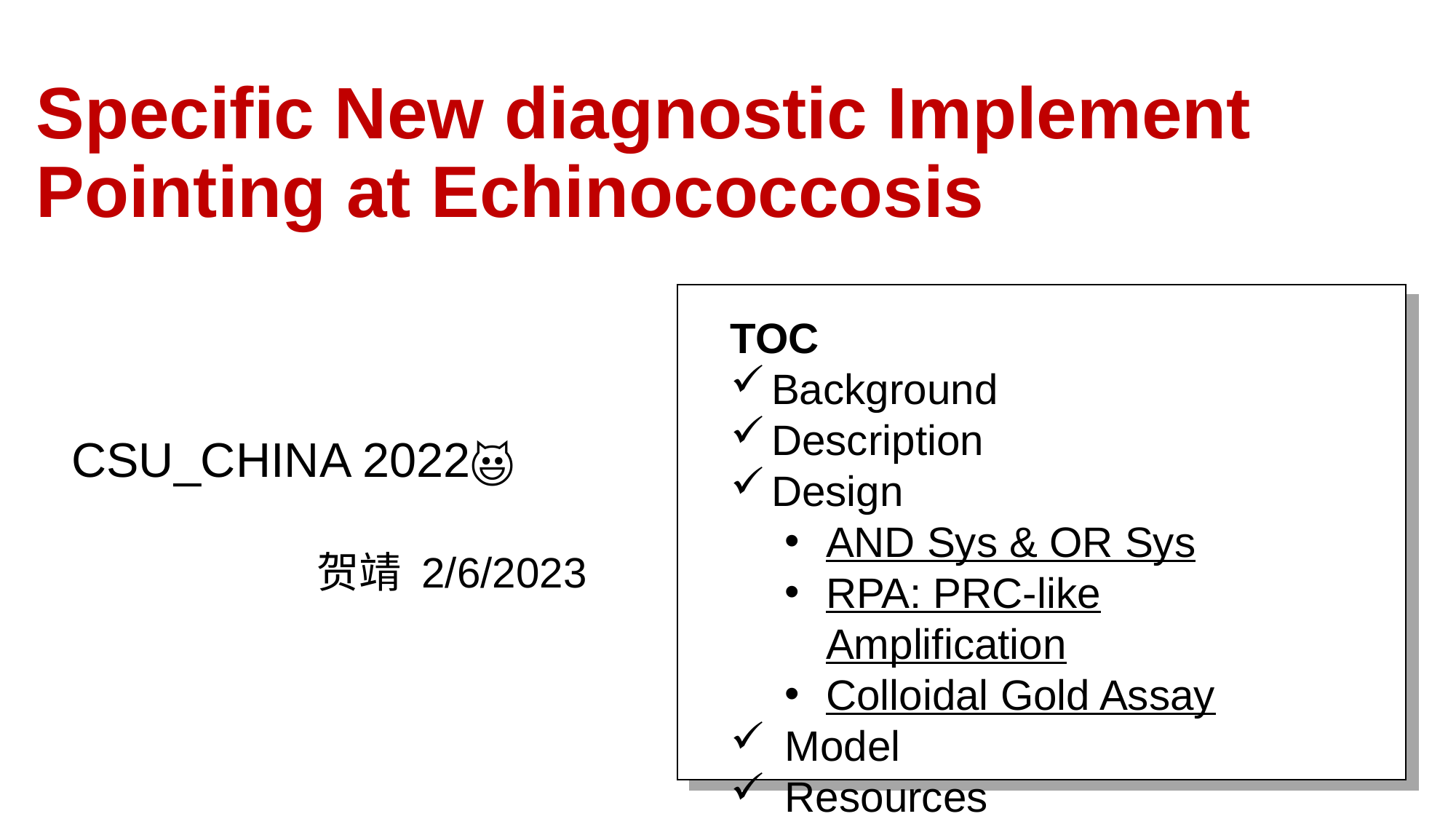

# Specific New diagnostic Implement Pointing at Echinococcosis
T
Recombinase polymerase amplification

TOC
Background
Description
Design
AND Sys & OR Sys
RPA: PRC-like Amplification
Colloidal Gold Assay
Model
Resources
CSU_CHINA 2022😺

贺靖 2/6/2023